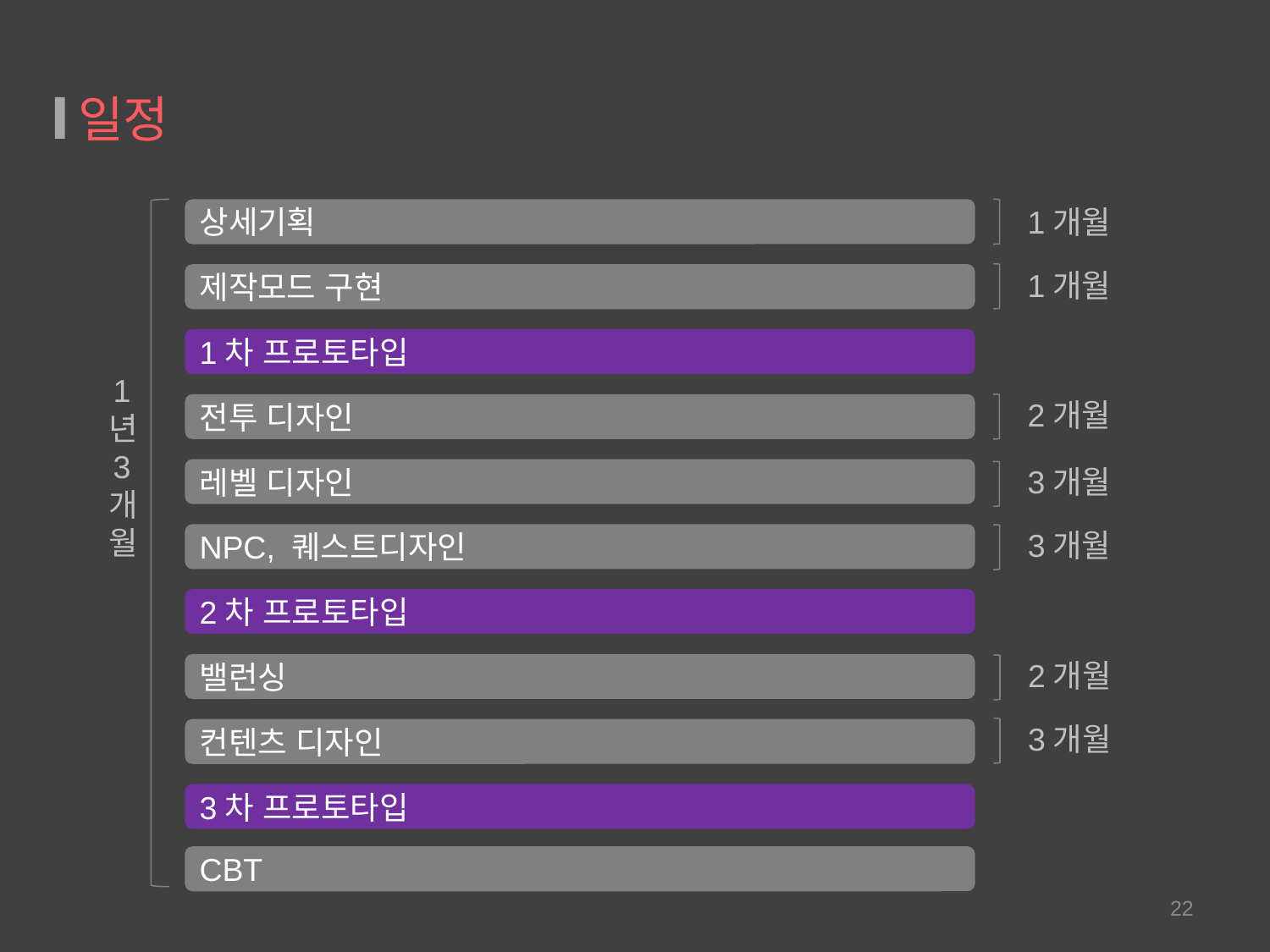

# 일정
1개월

상세기획

1개월

제작모드 구현
1차 프로토타입
1년 3개월
2개월
전투 디자인

3개월
레벨 디자인

3개월
NPC, 퀘스트디자인

2차 프로토타입
2개월
밸런싱

3개월

컨텐츠 디자인
3차 프로토타입
CBT
22